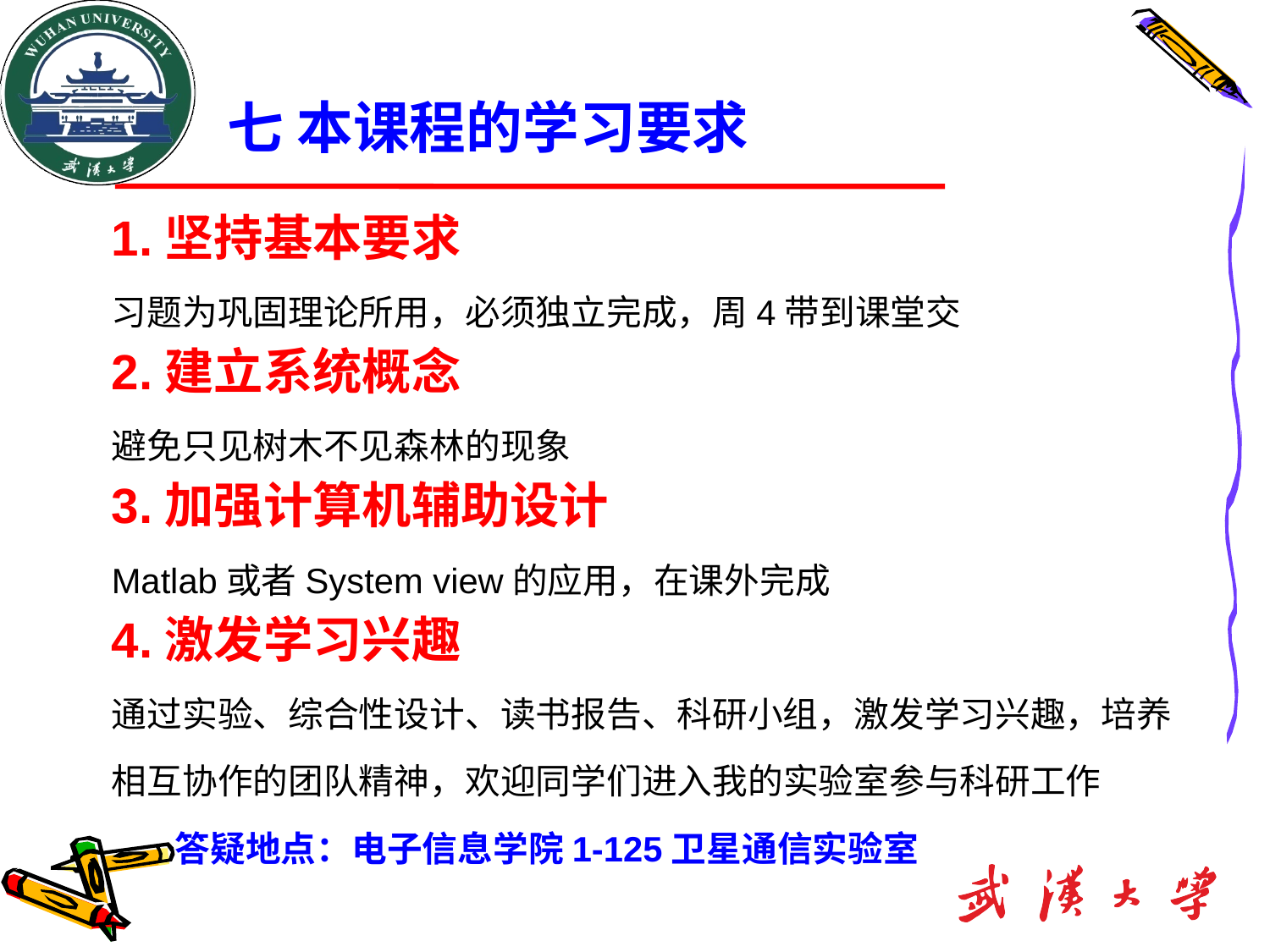

七 本课程的学习要求
1.坚持基本要求
习题为巩固理论所用，必须独立完成，周4带到课堂交
2.建立系统概念
避免只见树木不见森林的现象
3.加强计算机辅助设计
Matlab或者System view的应用，在课外完成
4.激发学习兴趣
通过实验、综合性设计、读书报告、科研小组，激发学习兴趣，培养相互协作的团队精神，欢迎同学们进入我的实验室参与科研工作
       答疑地点：电子信息学院1-125卫星通信实验室